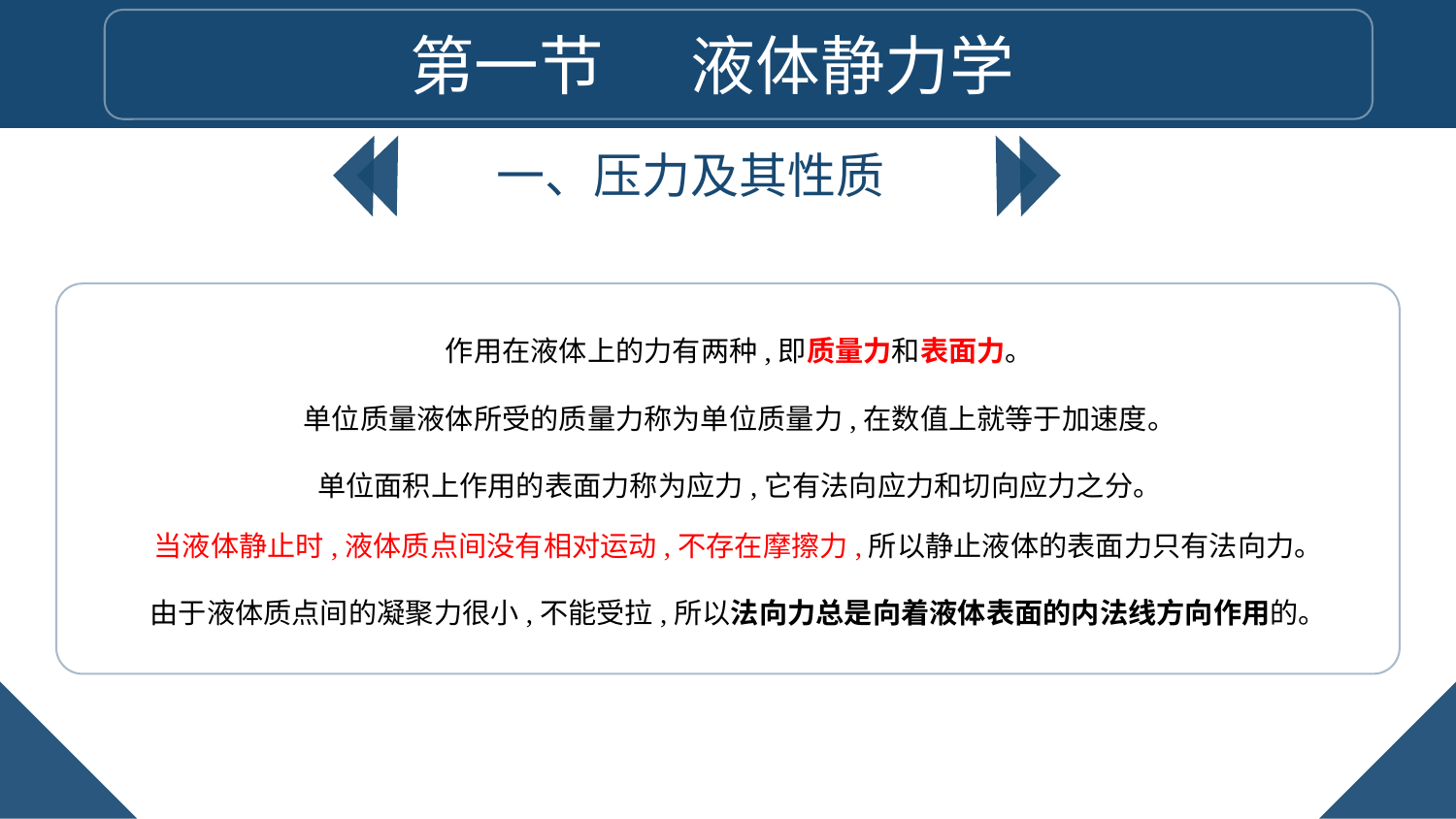

第一节      液体静力学
一、压力及其性质

作用在液体上的力有两种,即质量力和表面力。
单位质量液体所受的质量力称为单位质量力,在数值上就等于加速度。
单位面积上作用的表面力称为应力,它有法向应力和切向应力之分。
当液体静止时,液体质点间没有相对运动,不存在摩擦力,所以静止液体的表面力只有法向力。
由于液体质点间的凝聚力很小,不能受拉,所以法向力总是向着液体表面的内法线方向作用的。